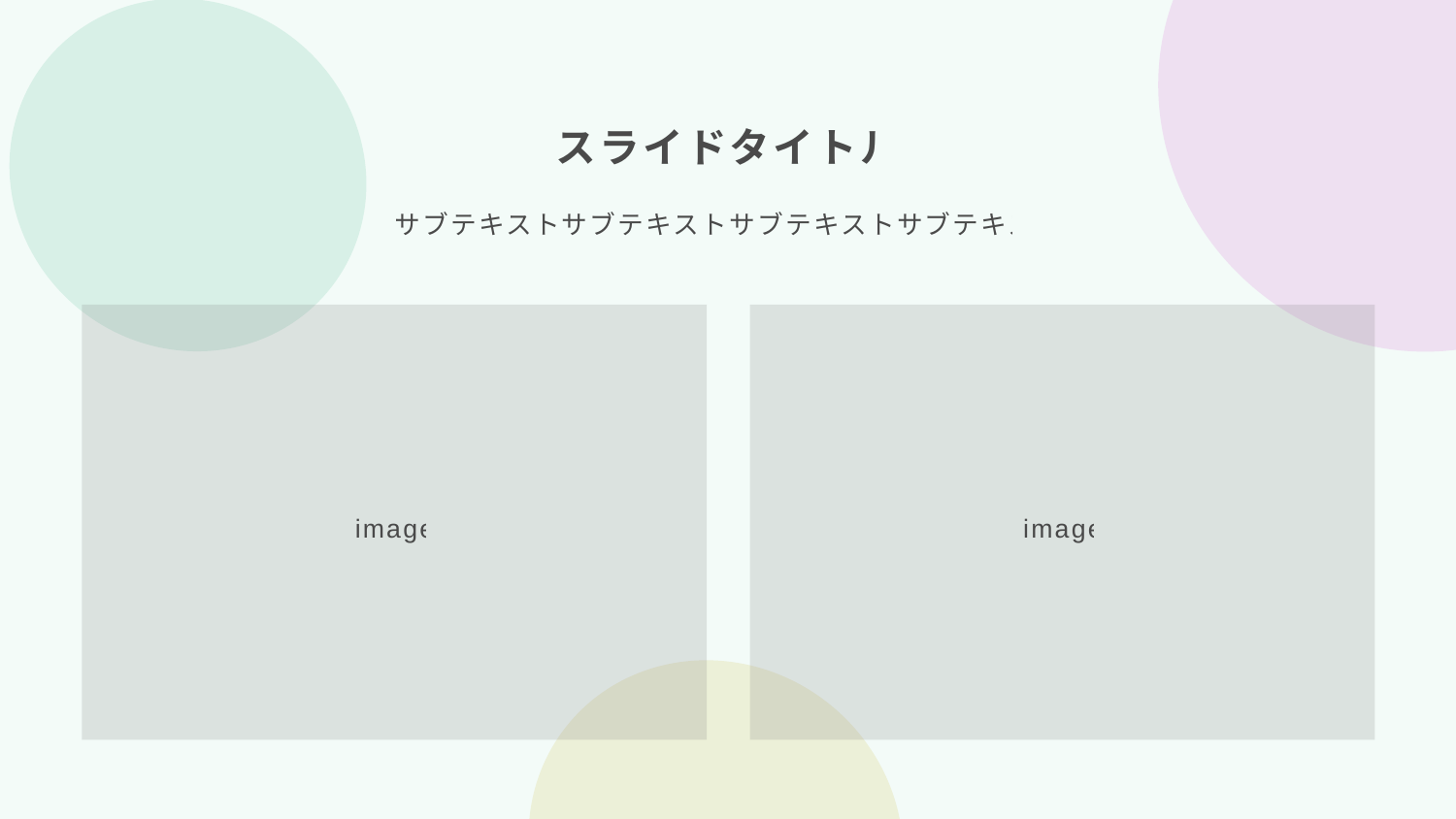

スライドタイトル
サブテキストサブテキストサブテキストサブテキスト

image
image